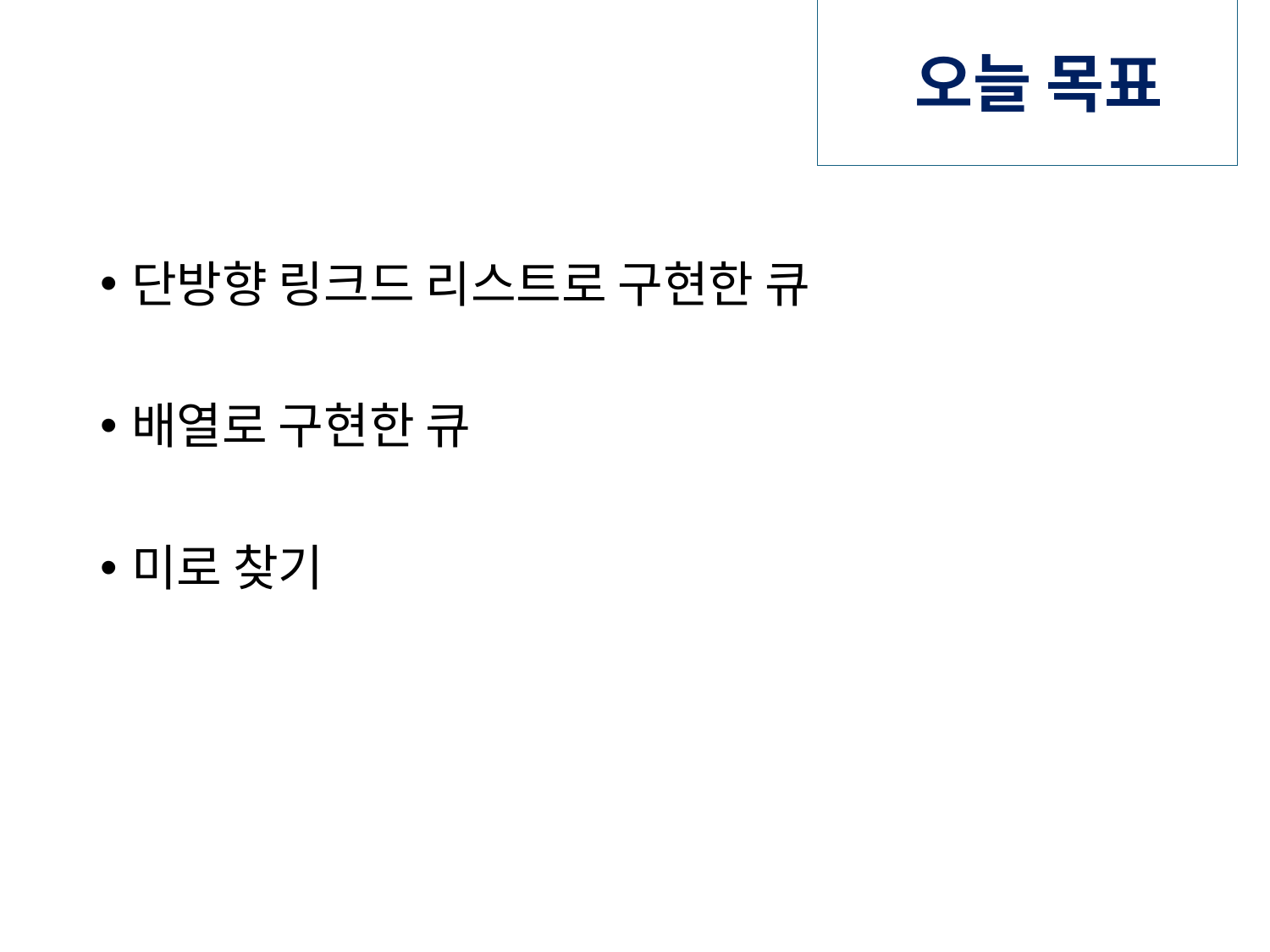

# 오늘 목표
단방향 링크드 리스트로 구현한 큐

배열로 구현한 큐

미로 찾기